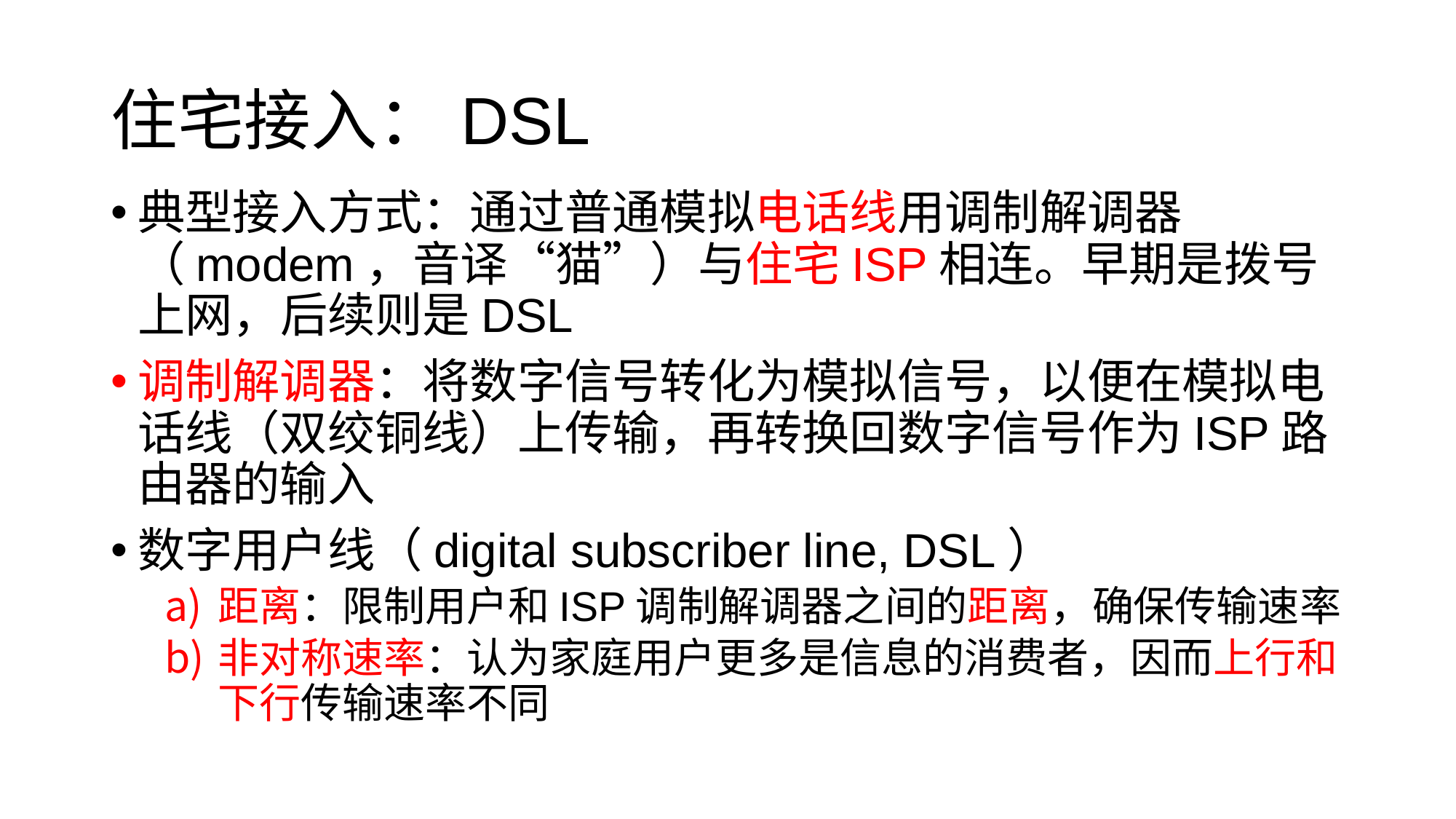

# 住宅接入：DSL
典型接入方式：通过普通模拟电话线用调制解调器（modem，音译“猫”）与住宅ISP相连。早期是拨号上网，后续则是DSL
调制解调器：将数字信号转化为模拟信号，以便在模拟电话线（双绞铜线）上传输，再转换回数字信号作为ISP路由器的输入
数字用户线（digital subscriber line, DSL）
距离：限制用户和ISP调制解调器之间的距离，确保传输速率
非对称速率：认为家庭用户更多是信息的消费者，因而上行和下行传输速率不同